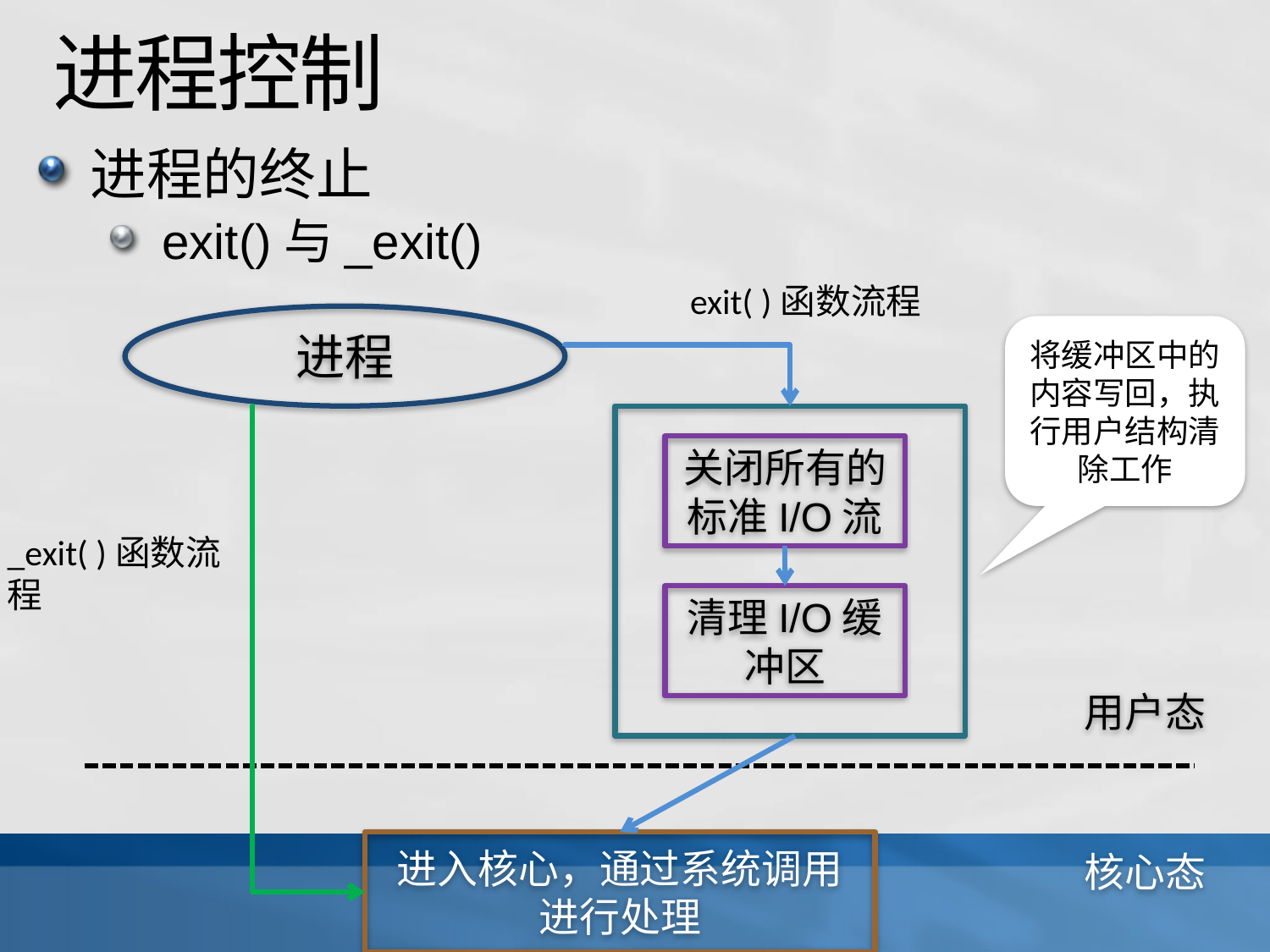

# 进程控制
进程的终止
exit()与_exit()

exit( )函数流程
进程
将缓冲区中的内容写回，执行用户结构清除工作

关闭所有的标准I/O流
_exit( )函数流程
清理I/O缓冲区
用户态
核心态
进入核心，通过系统调用进行处理